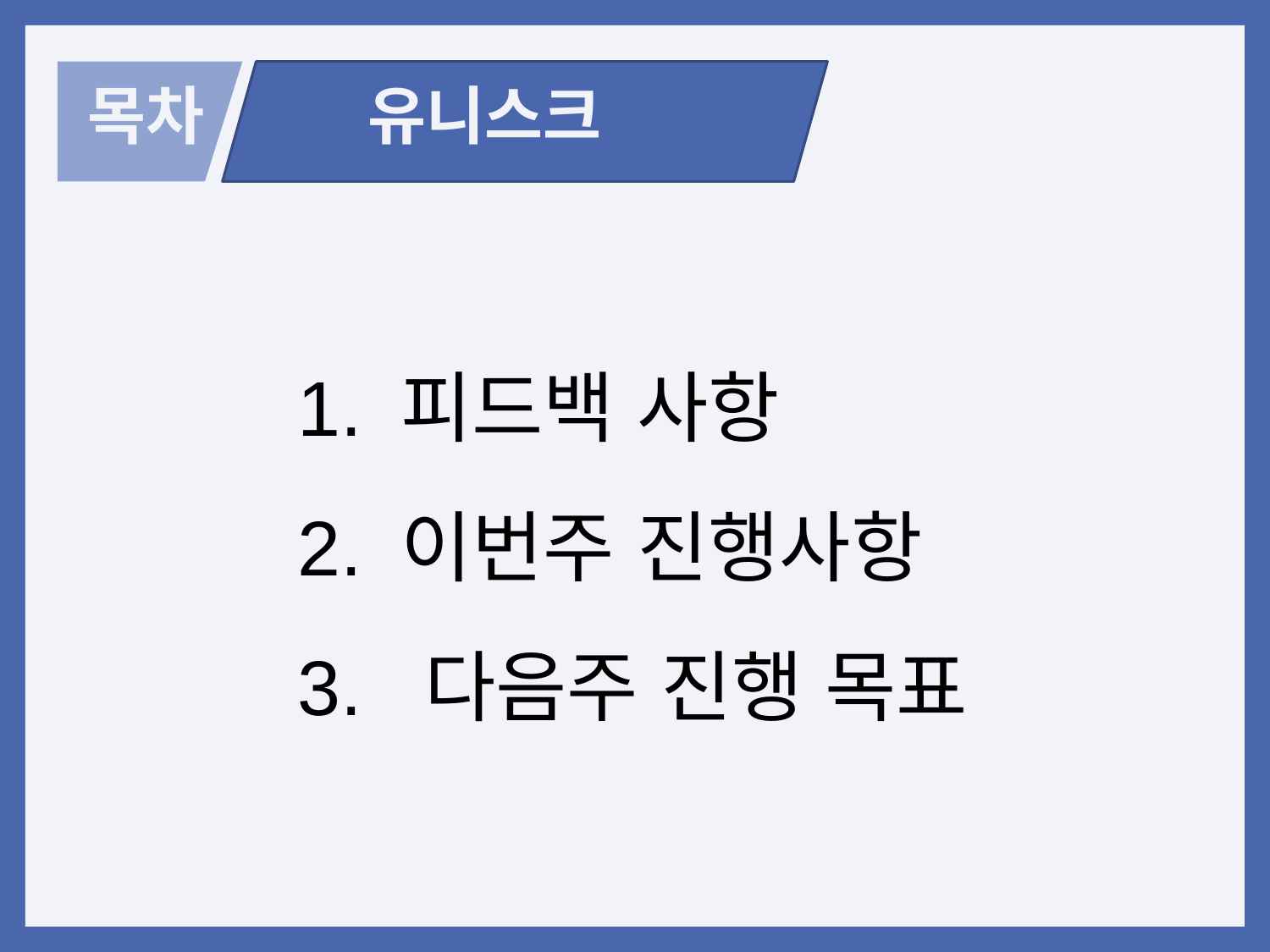

목차
유니스크
피드백 사항
이번주 진행사항
  다음주 진행 목표